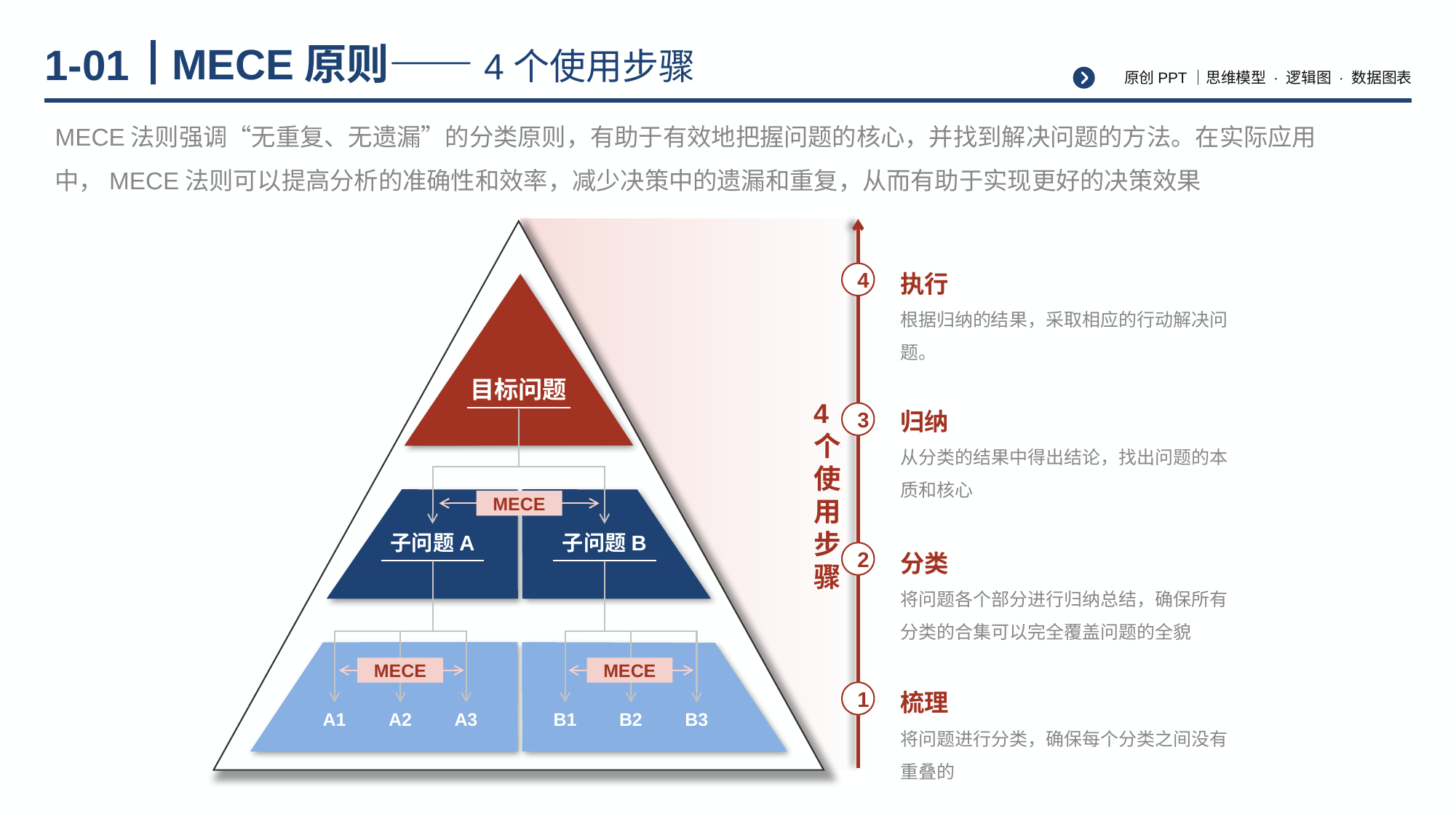

# MECE原则——4个使用步骤
1-01
MECE法则强调“无重复、无遗漏”的分类原则，有助于有效地把握问题的核心，并找到解决问题的方法。在实际应用中，MECE法则可以提高分析的准确性和效率，减少决策中的遗漏和重复，从而有助于实现更好的决策效果

目标问题

MECE
子问题A
子问题B

MECE
MECE
A1
A2
A3
B1
B2
B3
4
执行
根据归纳的结果，采取相应的行动解决问题。
4个使用步骤
归纳
从分类的结果中得出结论，找出问题的本质和核心
3
2
分类
将问题各个部分进行归纳总结，确保所有分类的合集可以完全覆盖问题的全貌
1
梳理
将问题进行分类，确保每个分类之间没有重叠的